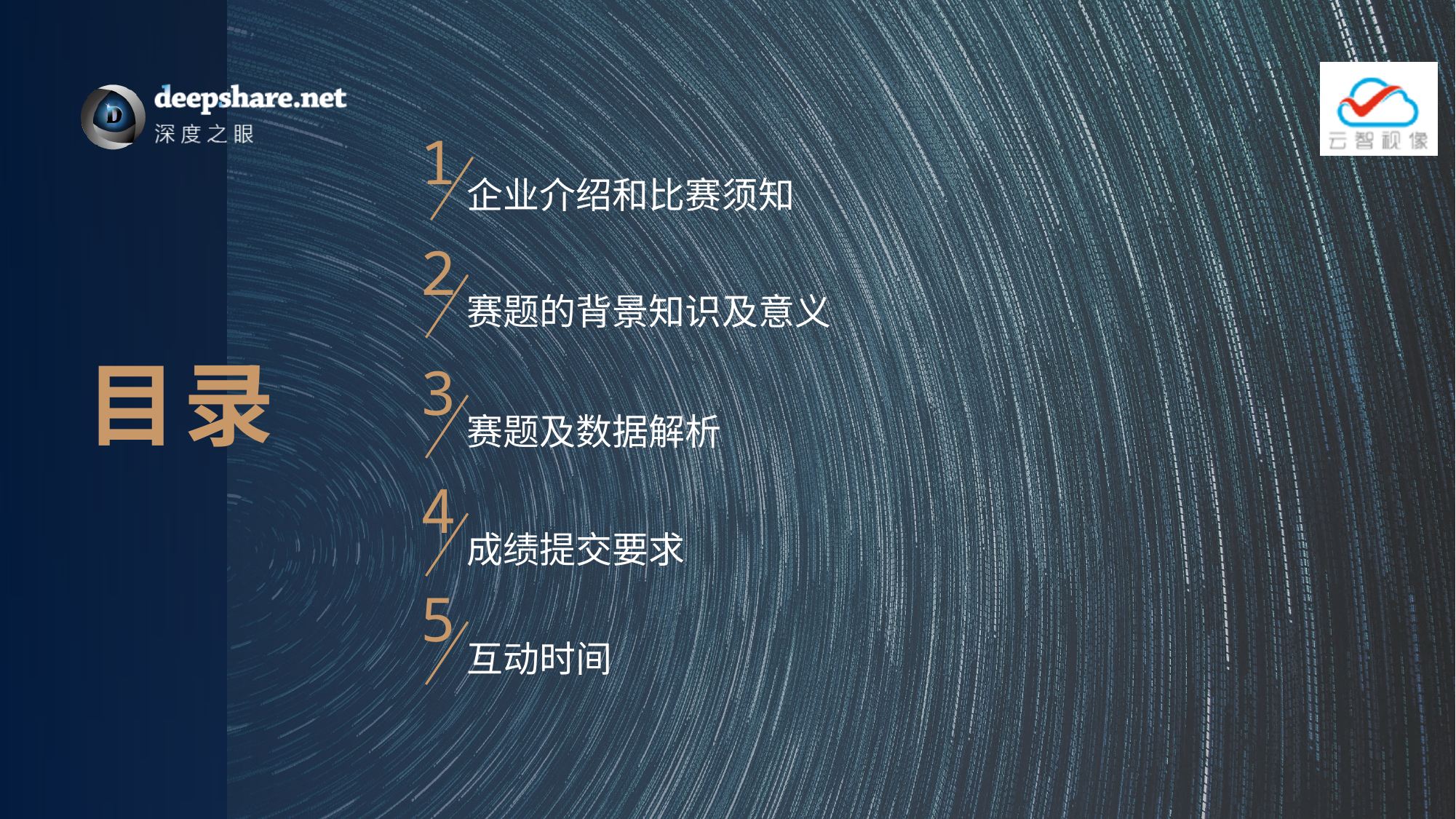

1
企业介绍和比赛须知
2
赛题的背景知识及意义
3
赛题及数据解析
4
成绩提交要求
5
互动时间